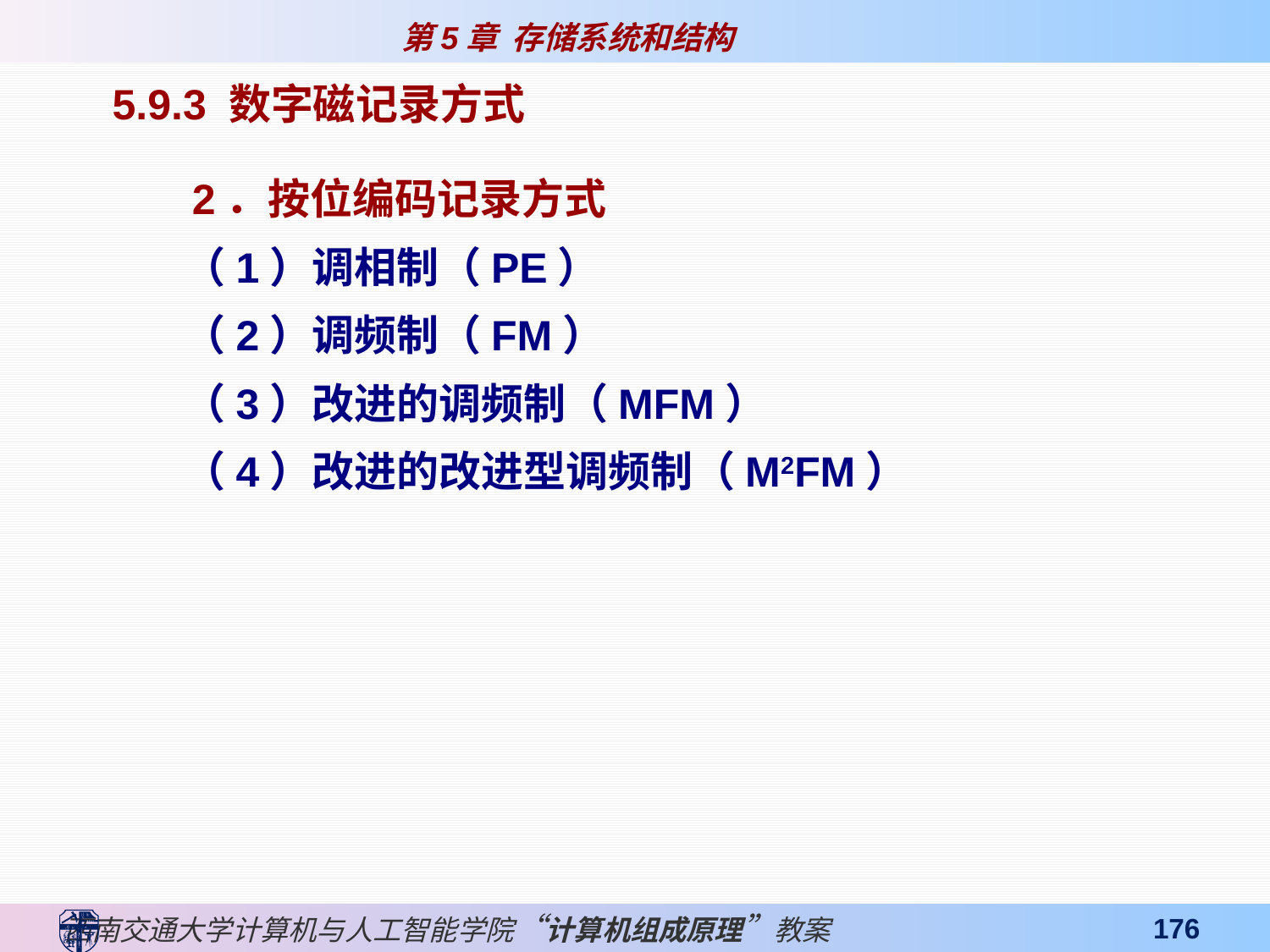

5.9.3 数字磁记录方式
    2．按位编码记录方式
   （1）调相制（PE）
   （2）调频制（FM）
   （3）改进的调频制（MFM）
   （4）改进的改进型调频制（M2FM）